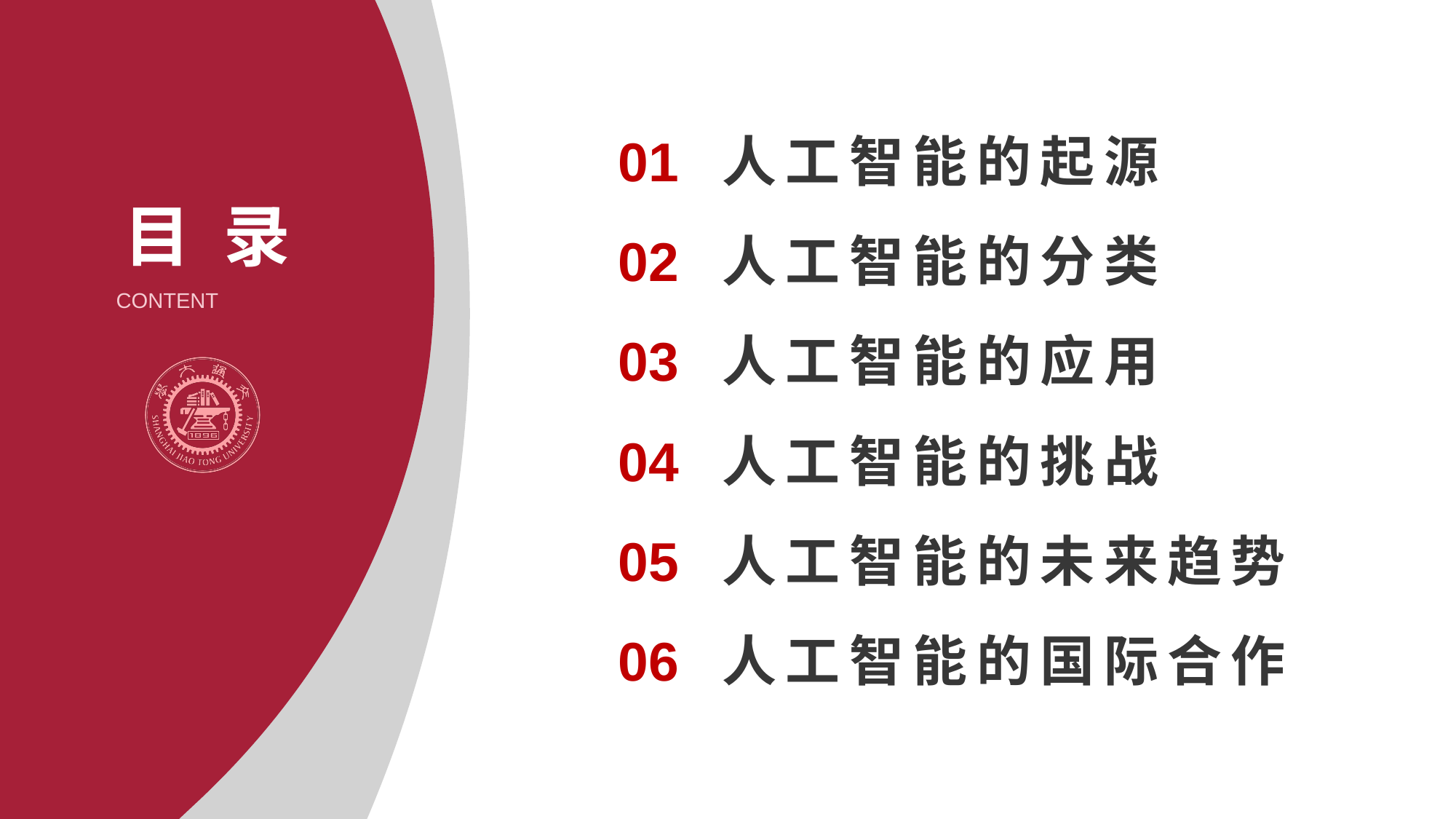

01
人工智能的起源
02
人工智能的分类
CONTENT
03
人工智能的应用
04
人工智能的挑战
05
人工智能的未来趋势
06
人工智能的国际合作